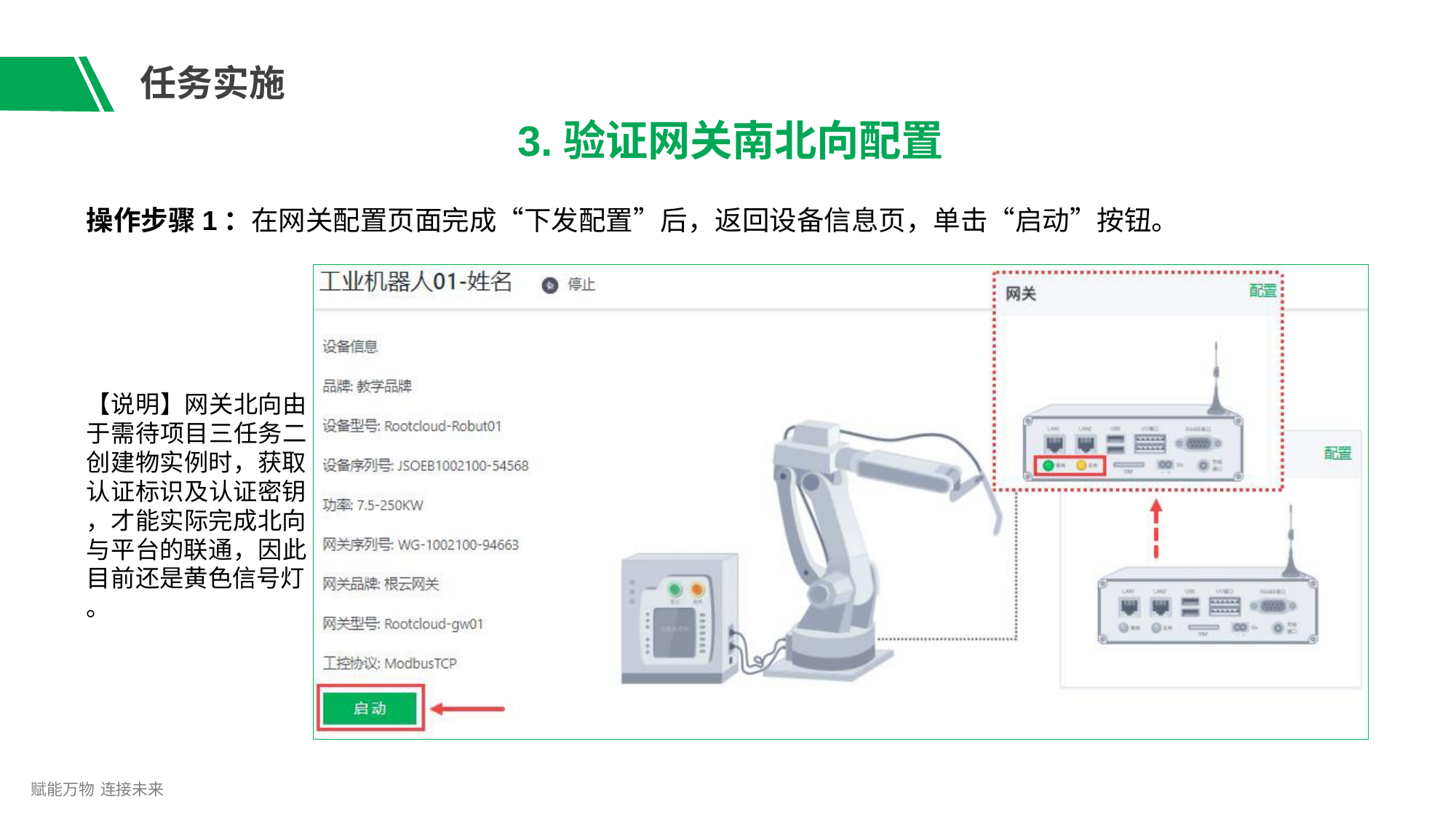

# 任务实施
3.验证网关南北向配置
操作步骤1：在网关配置页面完成“下发配置”后，返回设备信息页，单击“启动”按钮。

【说明】网关北向由 于需待项目三任务二 创建物实例时，获取 认证标识及认证密钥 ，才能实际完成北向 与平台的联通，因此 目前还是黄色信号灯 。
赋能万物 连接未来